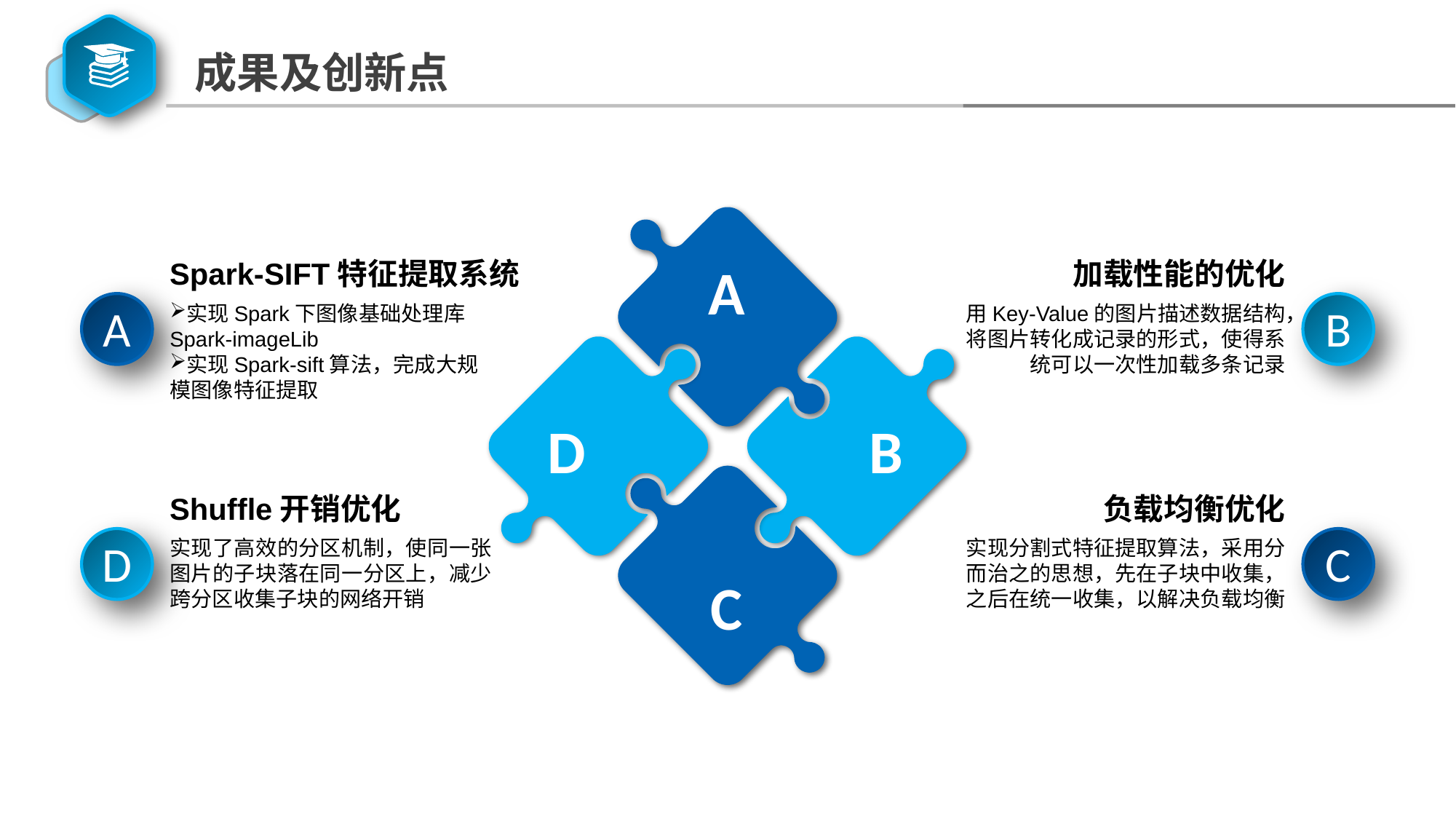

成果及创新点

A
Spark-SIFT特征提取系统

加载性能的优化
A
B

实现Spark下图像基础处理库Spark-imageLib
实现Spark-sift算法，完成大规模图像特征提取

用Key-Value的图片描述数据结构，将图片转化成记录的形式，使得系统可以一次性加载多条记录

D
B

Shuffle开销优化

负载均衡优化
D
C

实现了高效的分区机制，使同一张图片的子块落在同一分区上，减少跨分区收集子块的网络开销

实现分割式特征提取算法，采用分而治之的思想，先在子块中收集，之后在统一收集，以解决负载均衡

C